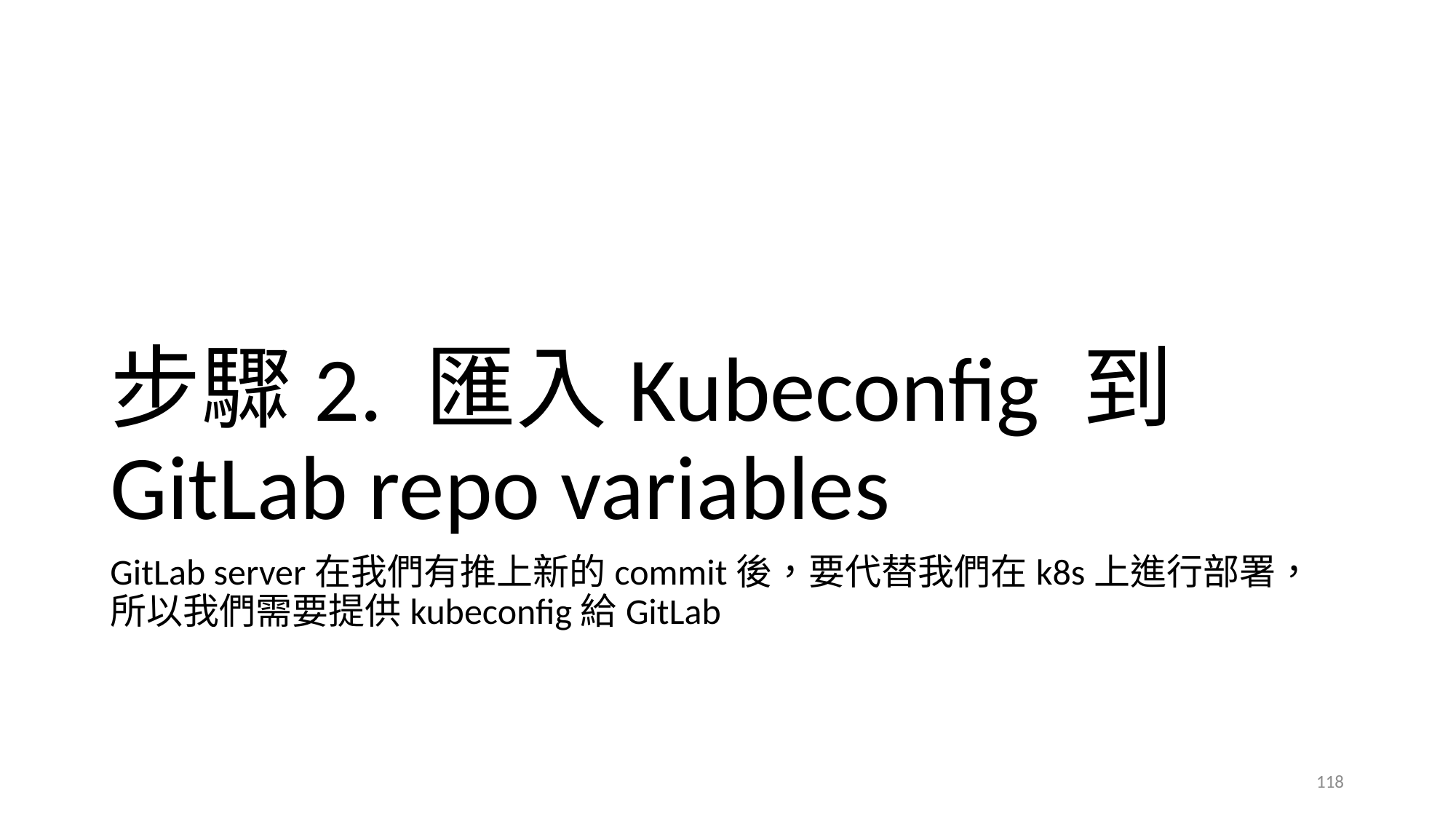

# 步驟2. 匯入Kubeconfig 到 GitLab repo variables
GitLab server在我們有推上新的commit後，要代替我們在k8s上進行部署，所以我們需要提供kubeconfig給GitLab
118